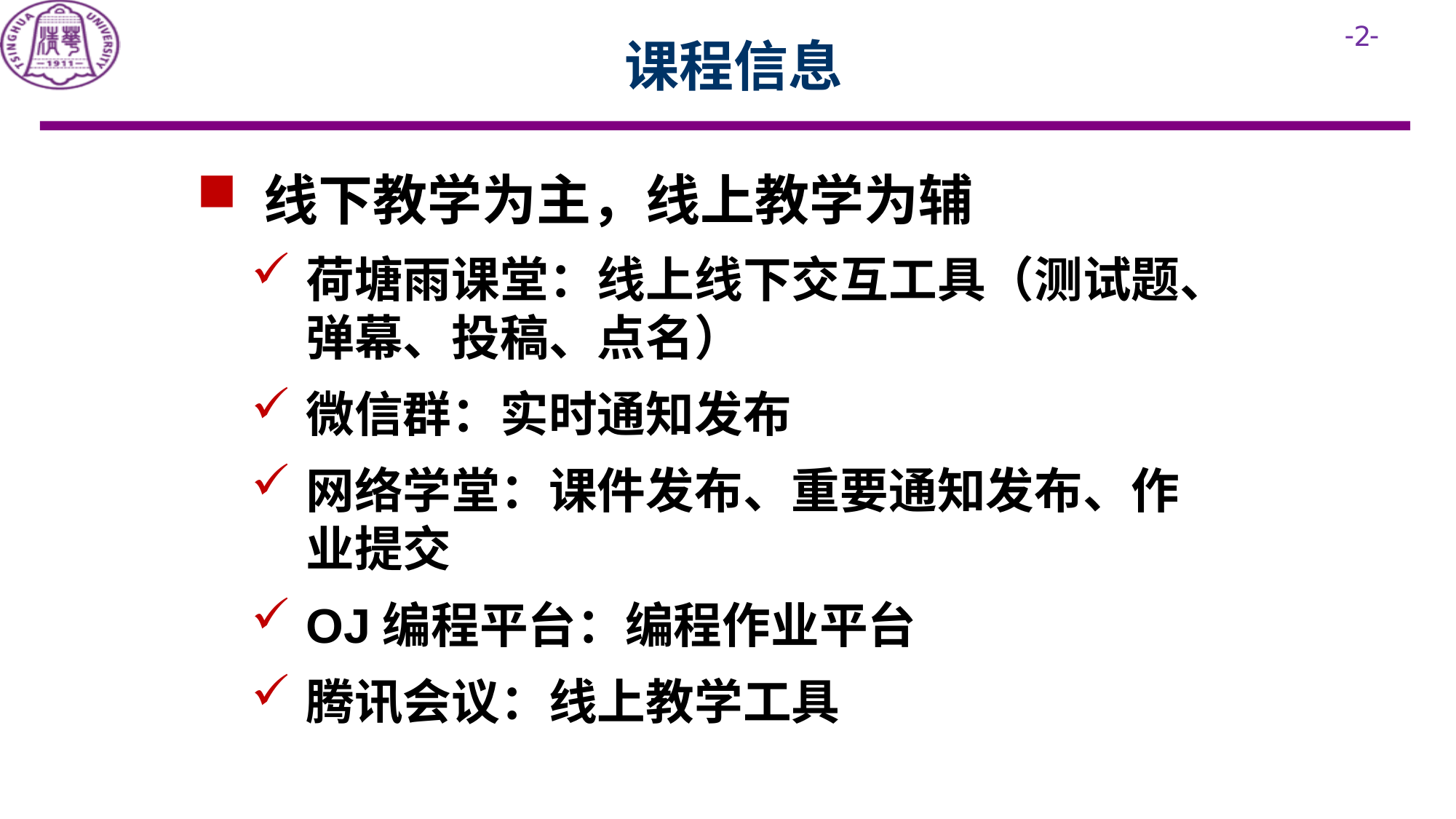

# 课程信息
 线下教学为主，线上教学为辅
荷塘雨课堂：线上线下交互工具（测试题、弹幕、投稿、点名）
微信群：实时通知发布
网络学堂：课件发布、重要通知发布、作业提交
OJ编程平台：编程作业平台
腾讯会议：线上教学工具